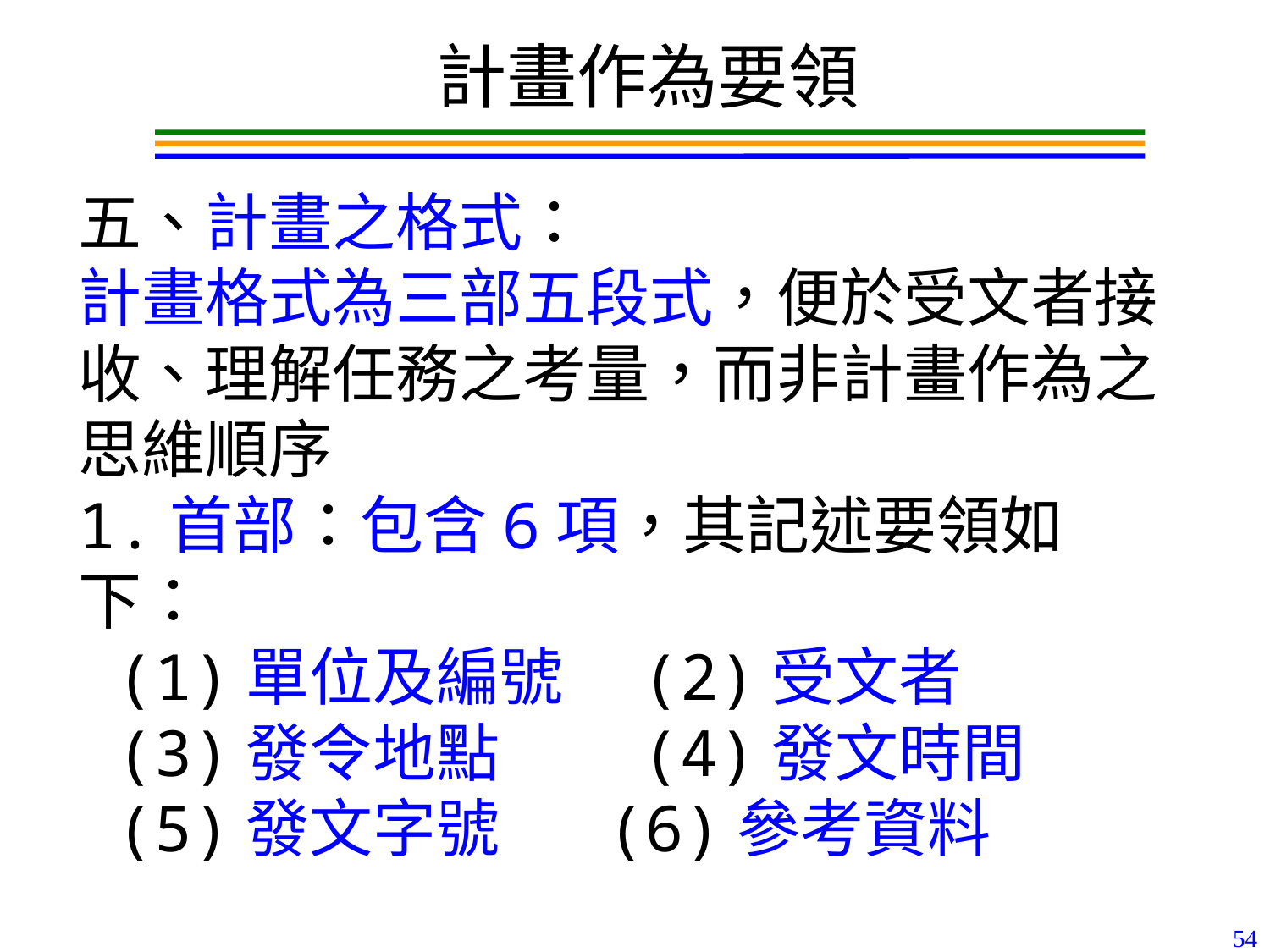

計畫作為要領
五、計畫之格式：
計畫格式為三部五段式，便於受文者接收、理解任務之考量，而非計畫作為之思維順序
1.首部：包含6項，其記述要領如下：
 (1)單位及編號　(2)受文者
 (3)發令地點　　(4)發文時間
 (5)發文字號　  (6)參考資料
54